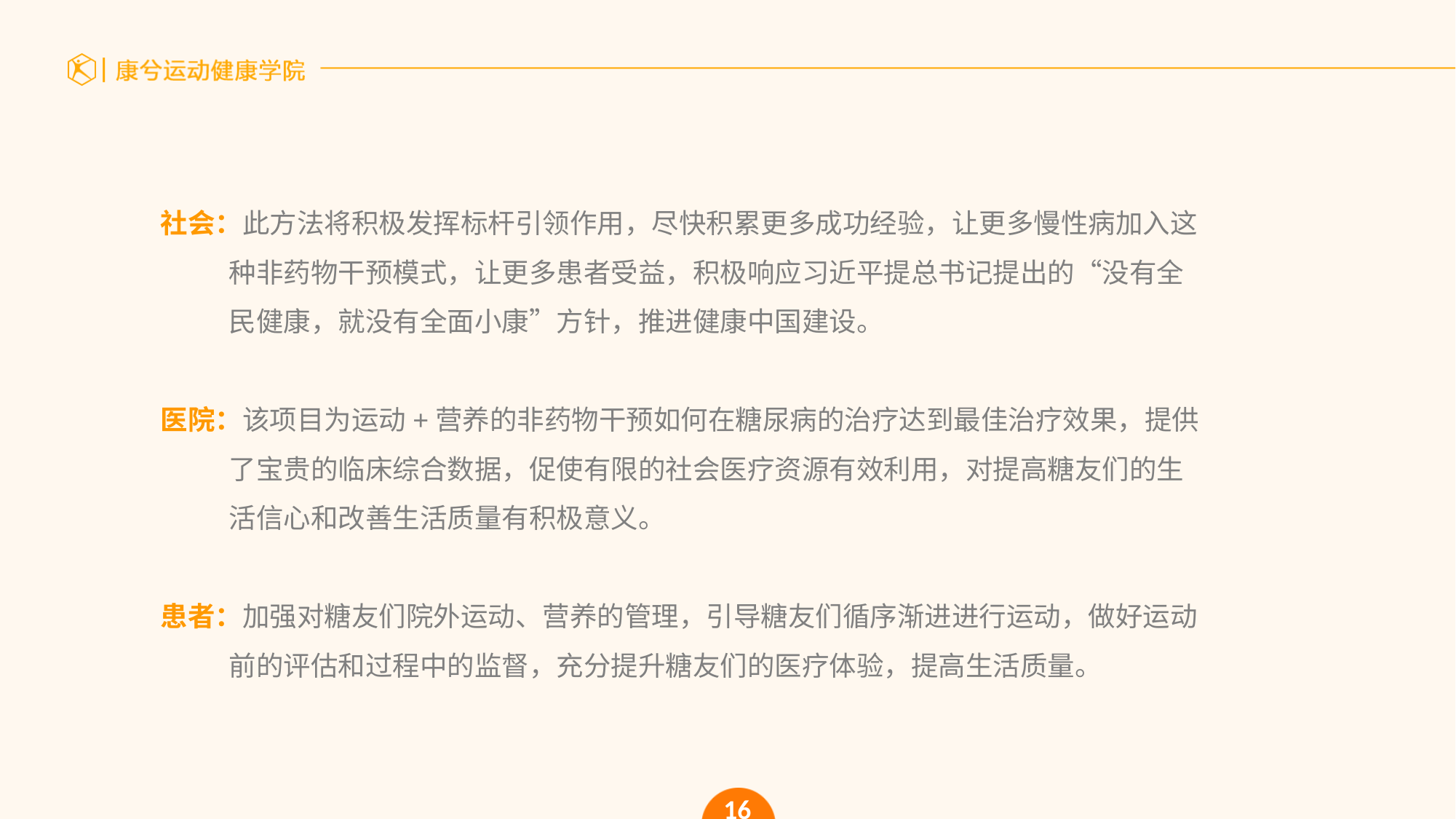

社会：此方法将积极发挥标杆引领作用，尽快积累更多成功经验，让更多慢性病加入这
          种非药物干预模式，让更多患者受益，积极响应习近平提总书记提出的“没有全
          民健康，就没有全面小康”方针，推进健康中国建设。

医院：该项目为运动+营养的非药物干预如何在糖尿病的治疗达到最佳治疗效果，提供
          了宝贵的临床综合数据，促使有限的社会医疗资源有效利用，对提高糖友们的生
          活信心和改善生活质量有积极意义。

患者：加强对糖友们院外运动、营养的管理，引导糖友们循序渐进进行运动，做好运动
          前的评估和过程中的监督，充分提升糖友们的医疗体验，提高生活质量。
16